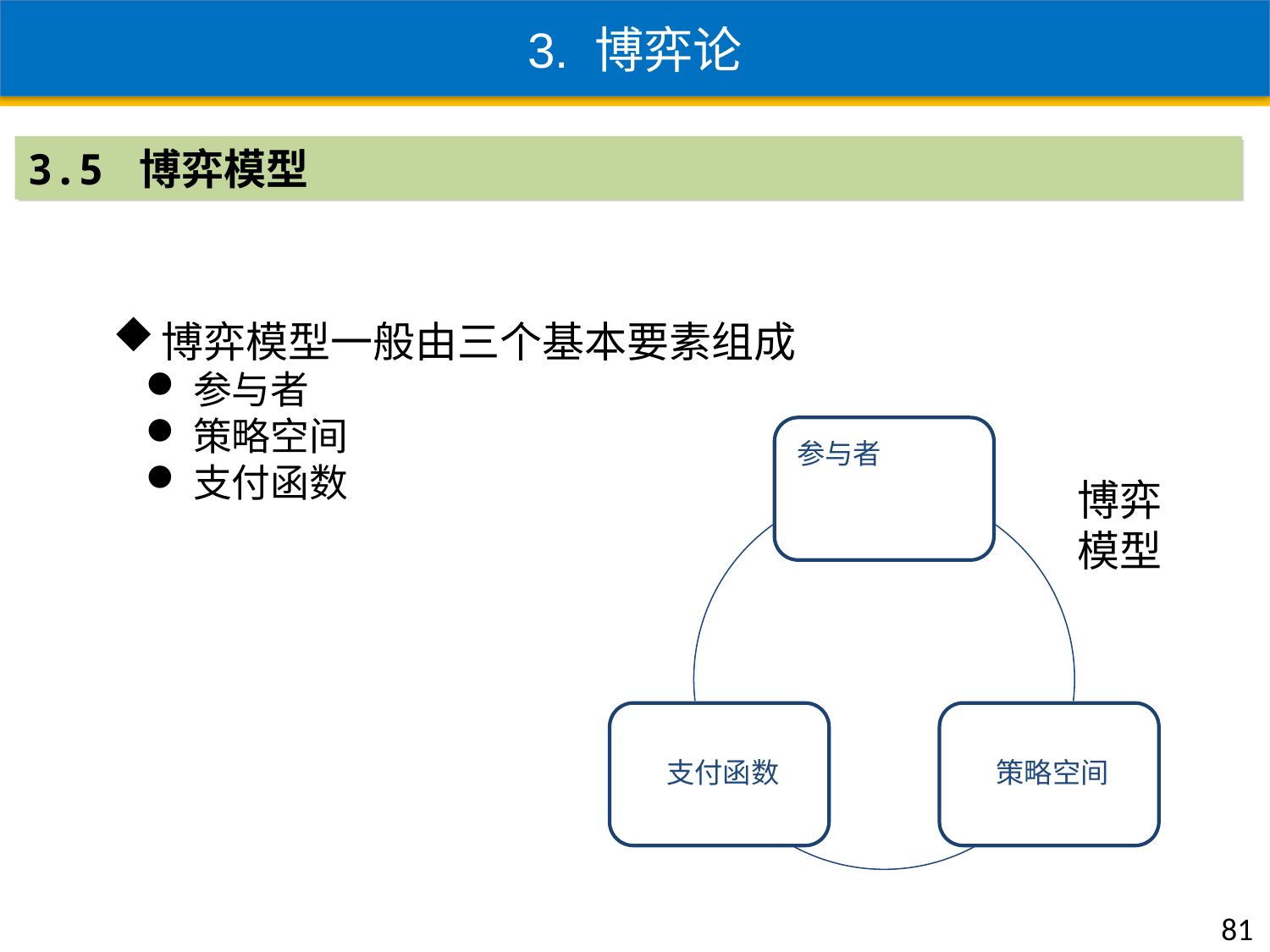

3. 博弈论
3.5 博弈模型
博弈模型一般由三个基本要素组成
参与者
策略空间
支付函数

参与者

策略空间
支付函数
博弈模型
81